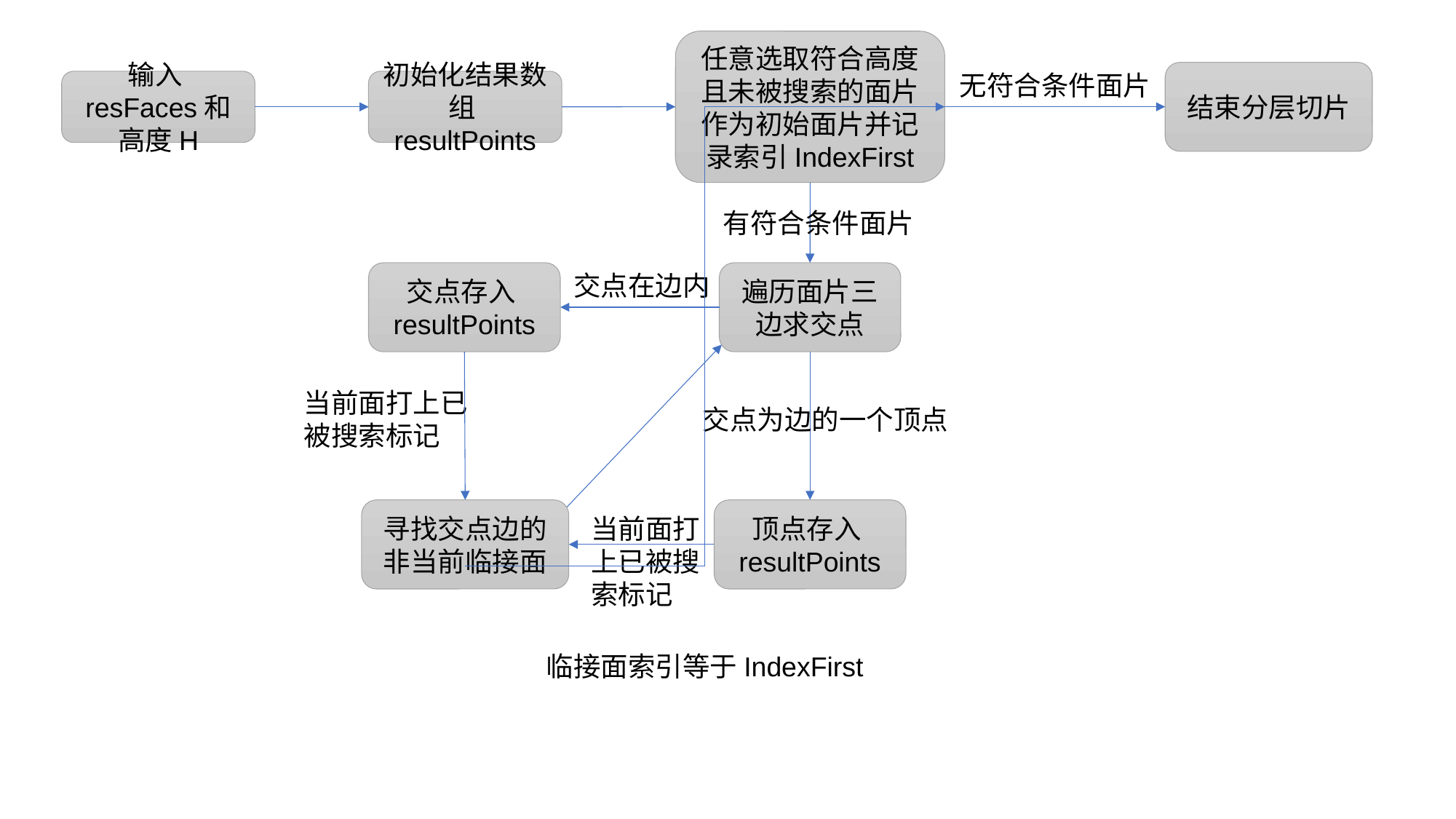

任意选取符合高度且未被搜索的面片作为初始面片并记录索引IndexFirst
结束分层切片
无符合条件面片
输入resFaces和高度H
初始化结果数组resultPoints
有符合条件面片
交点存入resultPoints
遍历面片三边求交点
交点在边内
当前面打上已
被搜索标记
交点为边的一个顶点
寻找交点边的非当前临接面
顶点存入resultPoints
当前面打上已被搜索标记
临接面索引等于IndexFirst